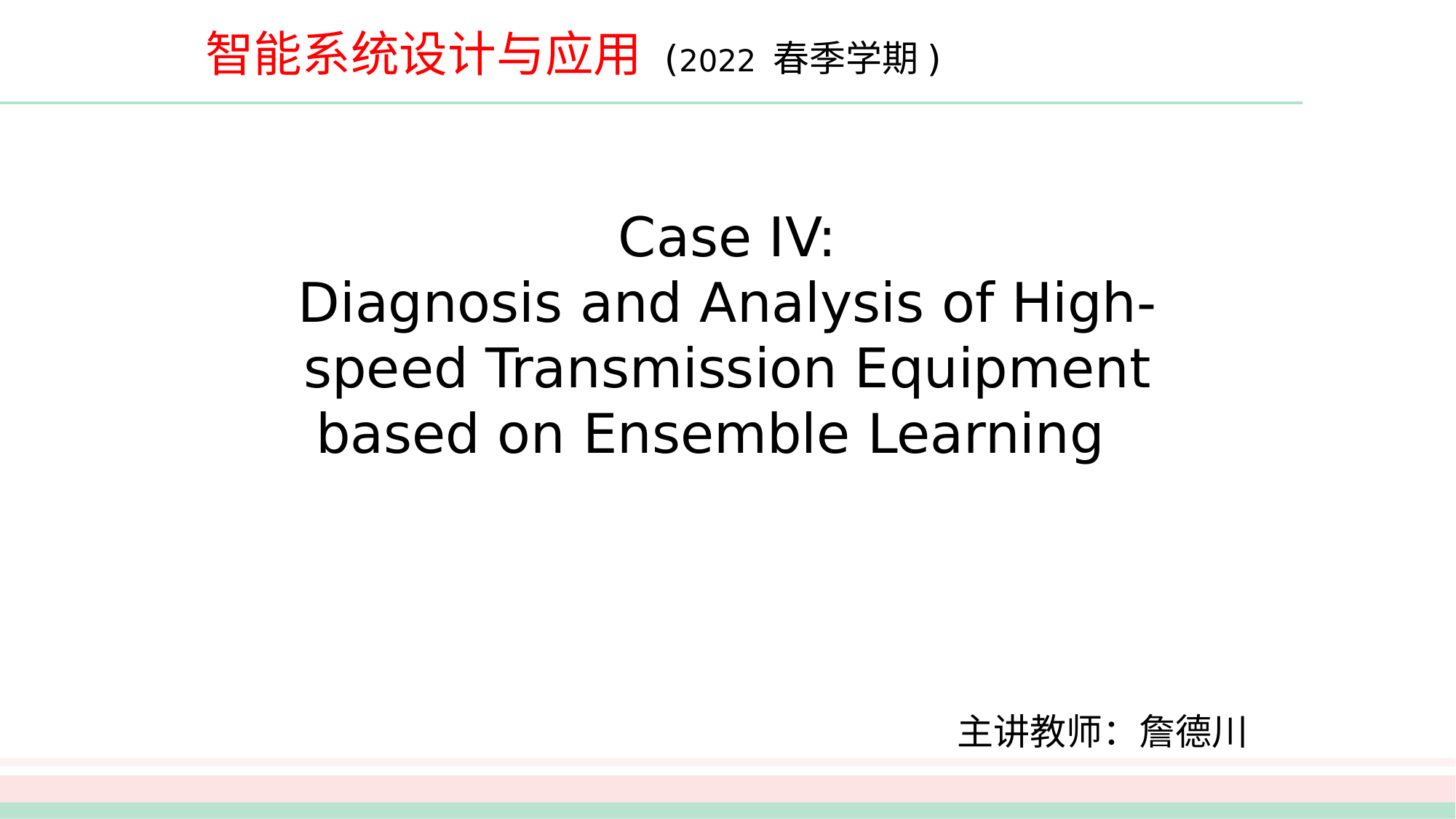

# 智能系统设计与应用 (2022 春季学期)
Case IV:
Diagnosis and Analysis of High-speed Transmission Equipment based on Ensemble Learning
主讲教师：詹德川